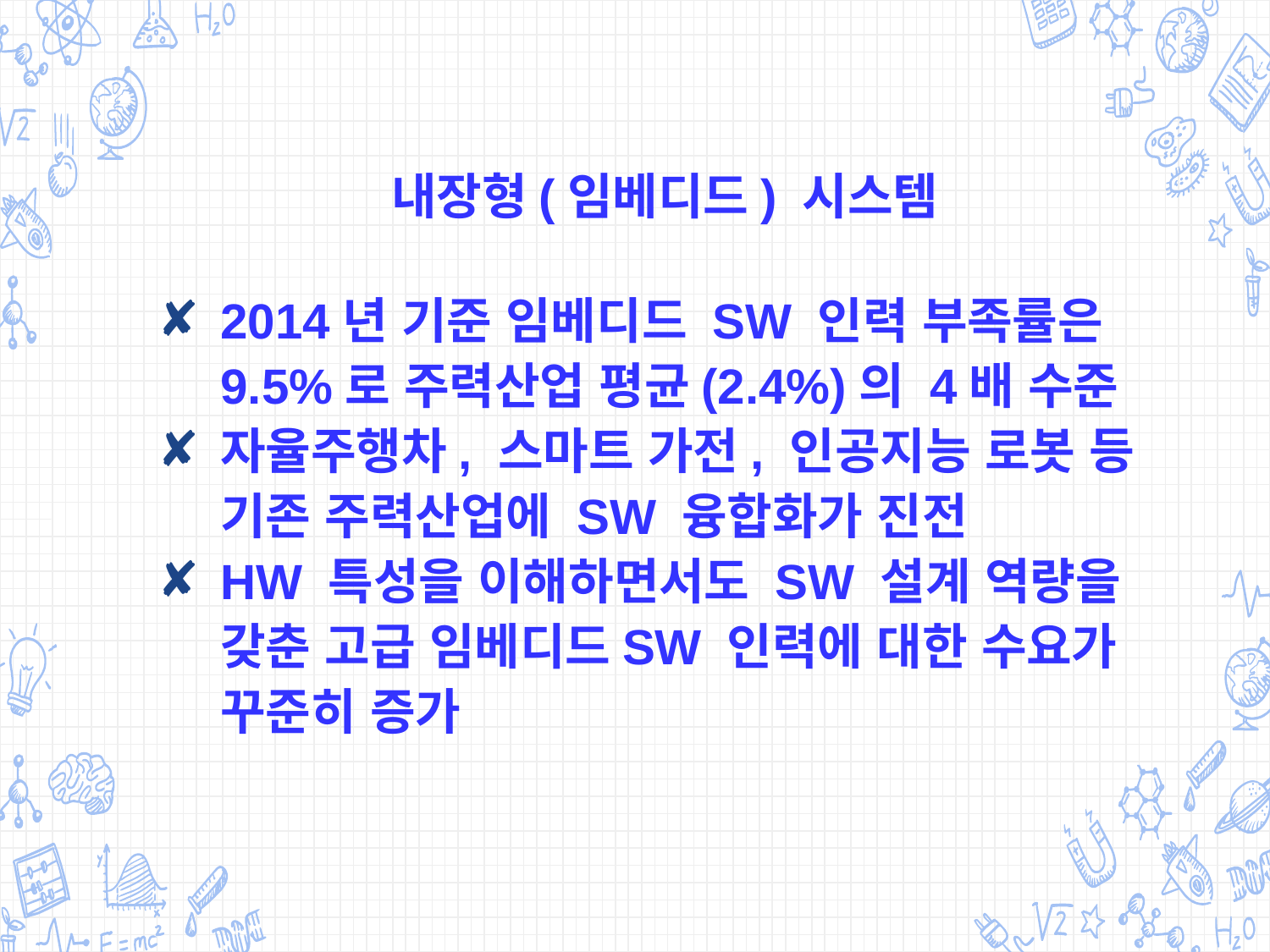

내장형(임베디드) 시스템

2014년 기준 임베디드 SW 인력 부족률은 9.5%로 주력산업 평균(2.4%)의 4배 수준
자율주행차, 스마트 가전, 인공지능 로봇 등 기존 주력산업에 SW 융합화가 진전
HW 특성을 이해하면서도 SW 설계 역량을 갖춘 고급 임베디드SW 인력에 대한 수요가 꾸준히 증가